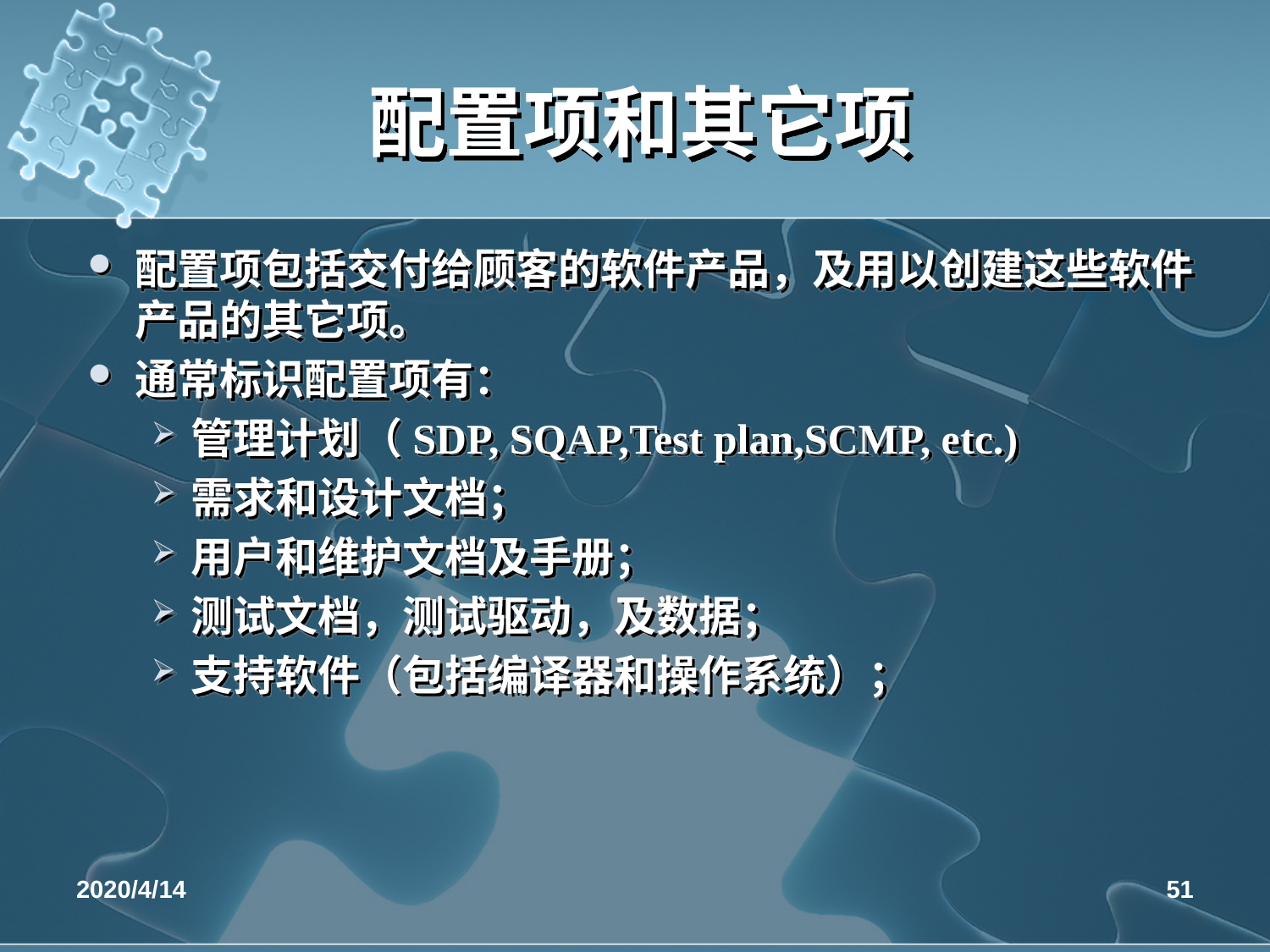

# 配置项和其它项
配置项包括交付给顾客的软件产品，及用以创建这些软件产品的其它项。
通常标识配置项有：
管理计划（SDP, SQAP,Test plan,SCMP, etc.)
需求和设计文档；
用户和维护文档及手册；
测试文档，测试驱动，及数据；
支持软件（包括编译器和操作系统）；
2020/4/14
51